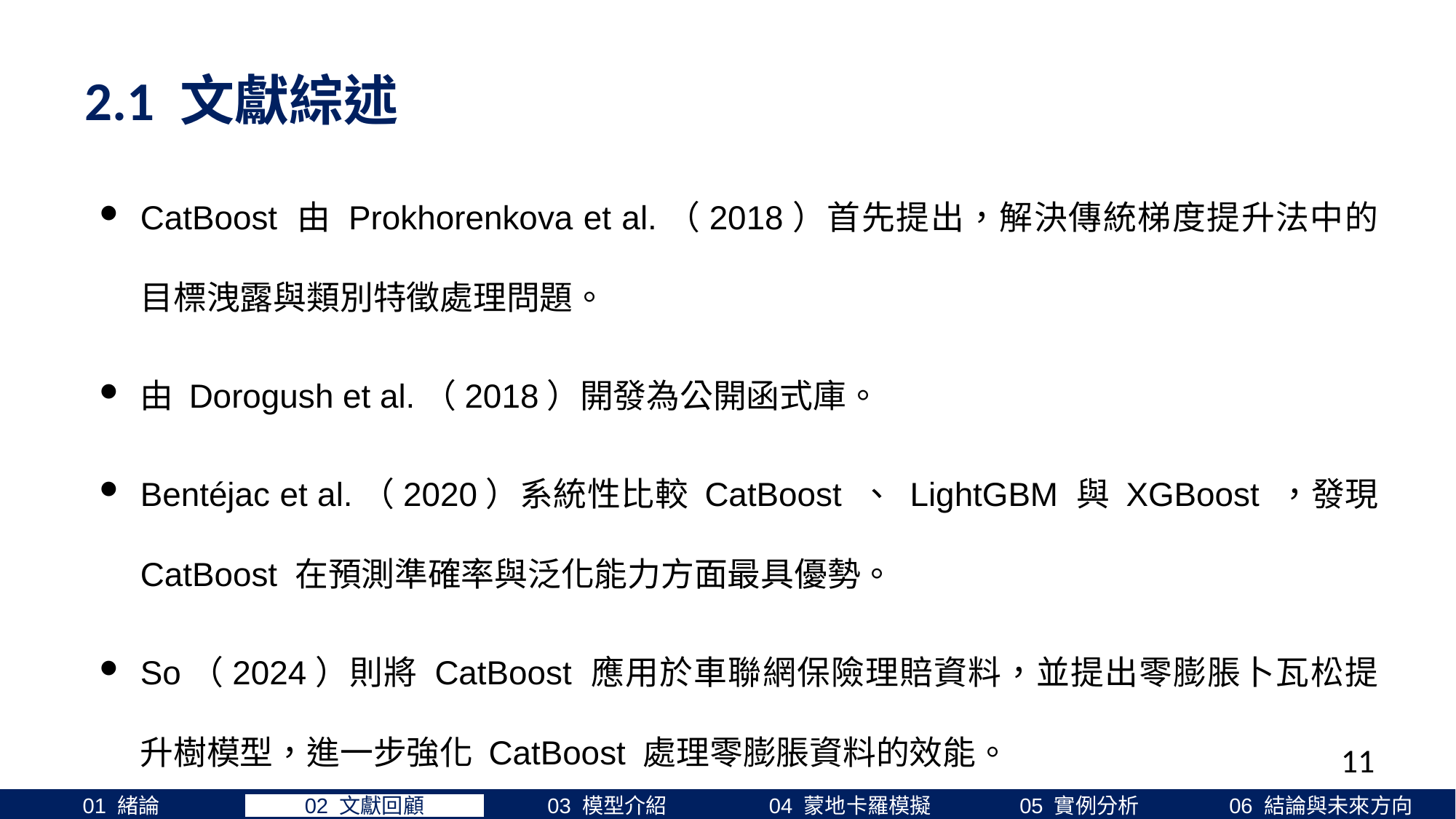

2.1 文獻綜述
CatBoost 由 Prokhorenkova et al.（2018）首先提出，解決傳統梯度提升法中的目標洩露與類別特徵處理問題。
由 Dorogush et al.（2018）開發為公開函式庫。
Bentéjac et al.（2020）系統性比較 CatBoost 、 LightGBM 與 XGBoost ，發現 CatBoost 在預測準確率與泛化能力方面最具優勢。
So（2024）則將 CatBoost 應用於車聯網保險理賠資料，並提出零膨脹卜瓦松提升樹模型，進一步強化 CatBoost 處理零膨脹資料的效能。